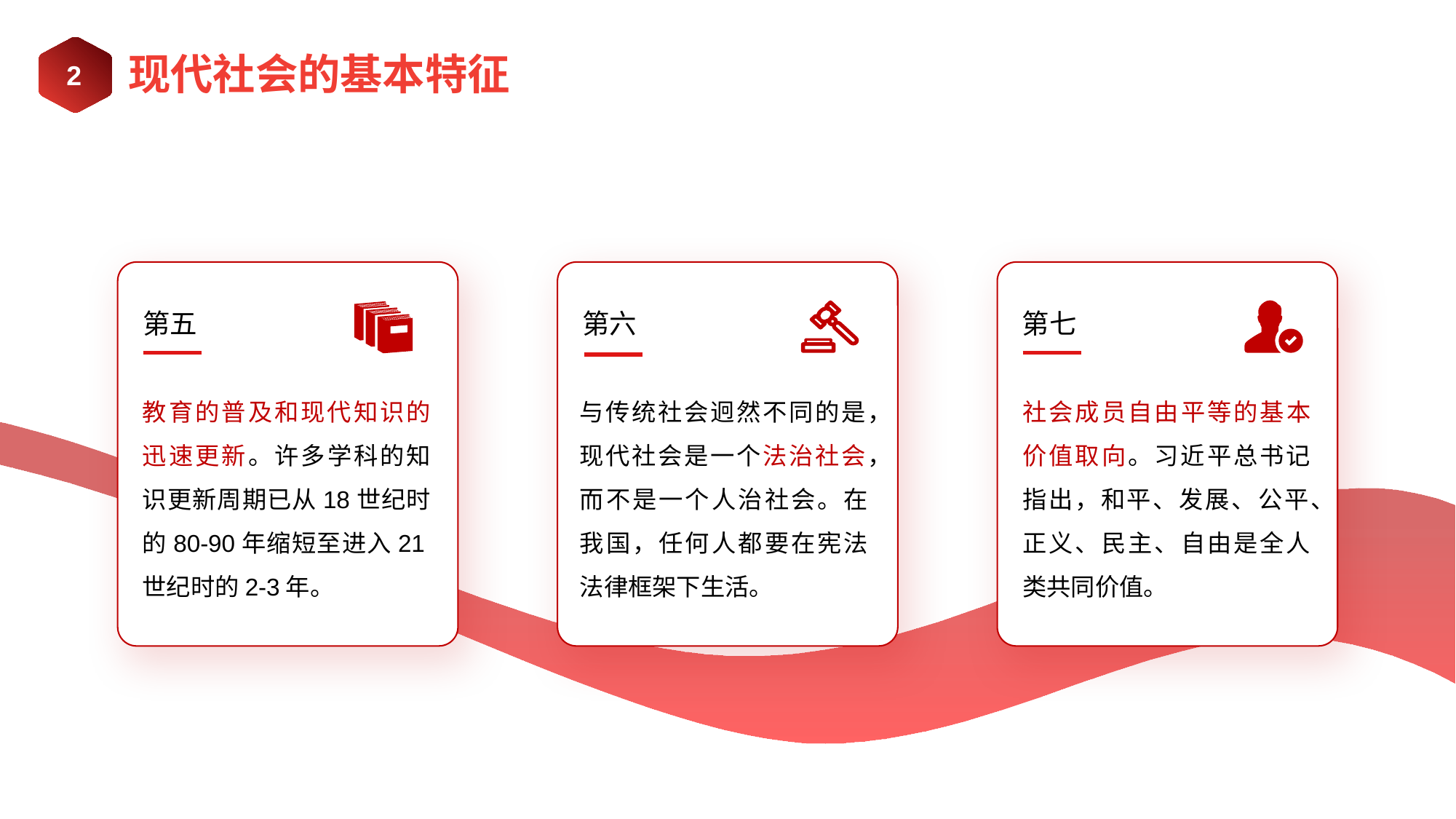

2
现代社会的基本特征

第五
教育的普及和现代知识的迅速更新。许多学科的知识更新周期已从18世纪时的80-90年缩短至进入21世纪时的2-3年。

第七
社会成员自由平等的基本价值取向。习近平总书记指出，和平、发展、公平、正义、民主、自由是全人类共同价值。

第六
与传统社会迥然不同的是，现代社会是一个法治社会，而不是一个人治社会。在我国，任何人都要在宪法法律框架下生活。